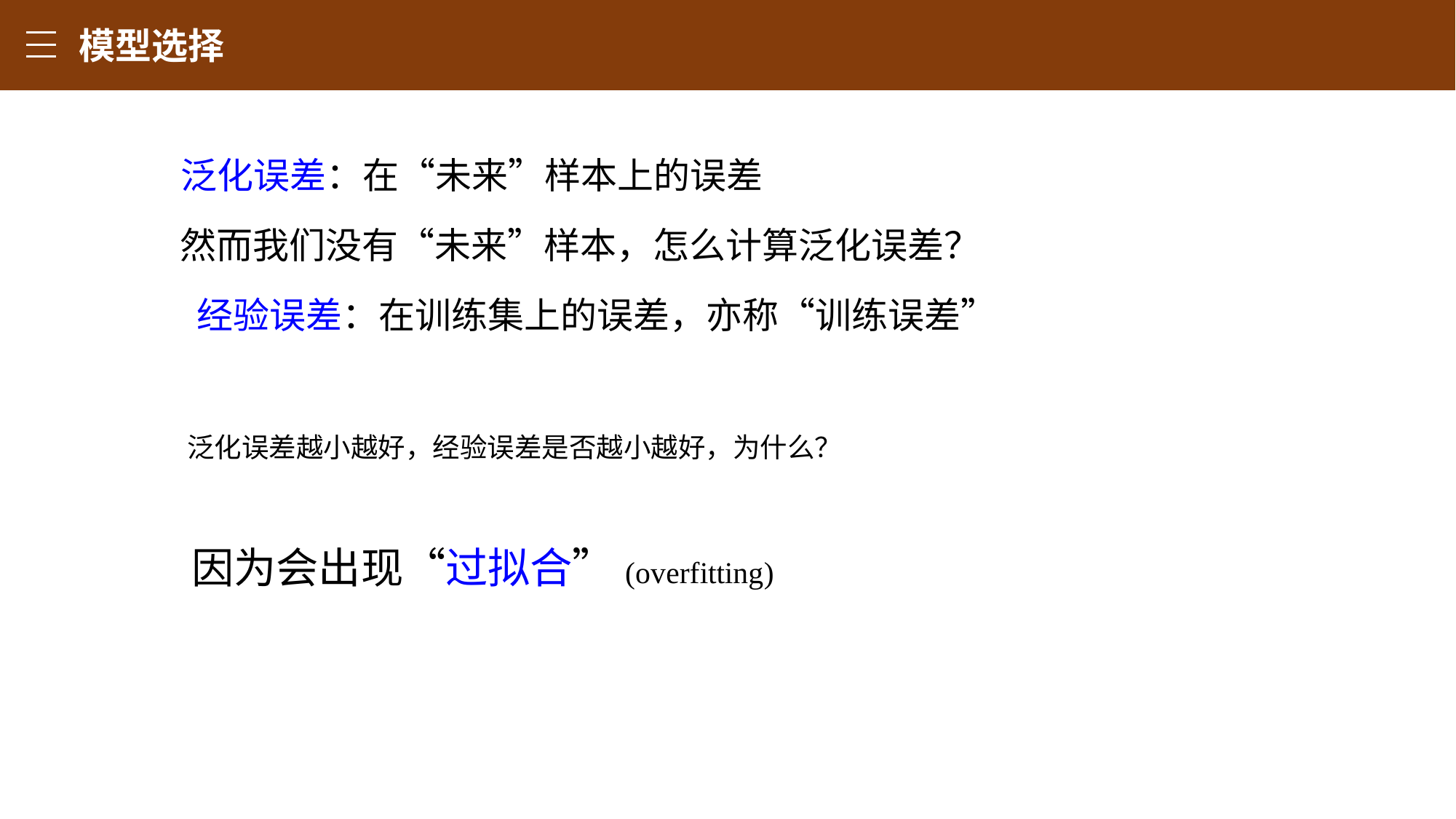

模型选择
泛化误差：在“未来”样本上的误差
然而我们没有“未来”样本，怎么计算泛化误差？
 经验误差：在训练集上的误差，亦称“训练误差”
泛化误差越小越好，经验误差是否越小越好，为什么？

因为会出现“过拟合”(overfitting)